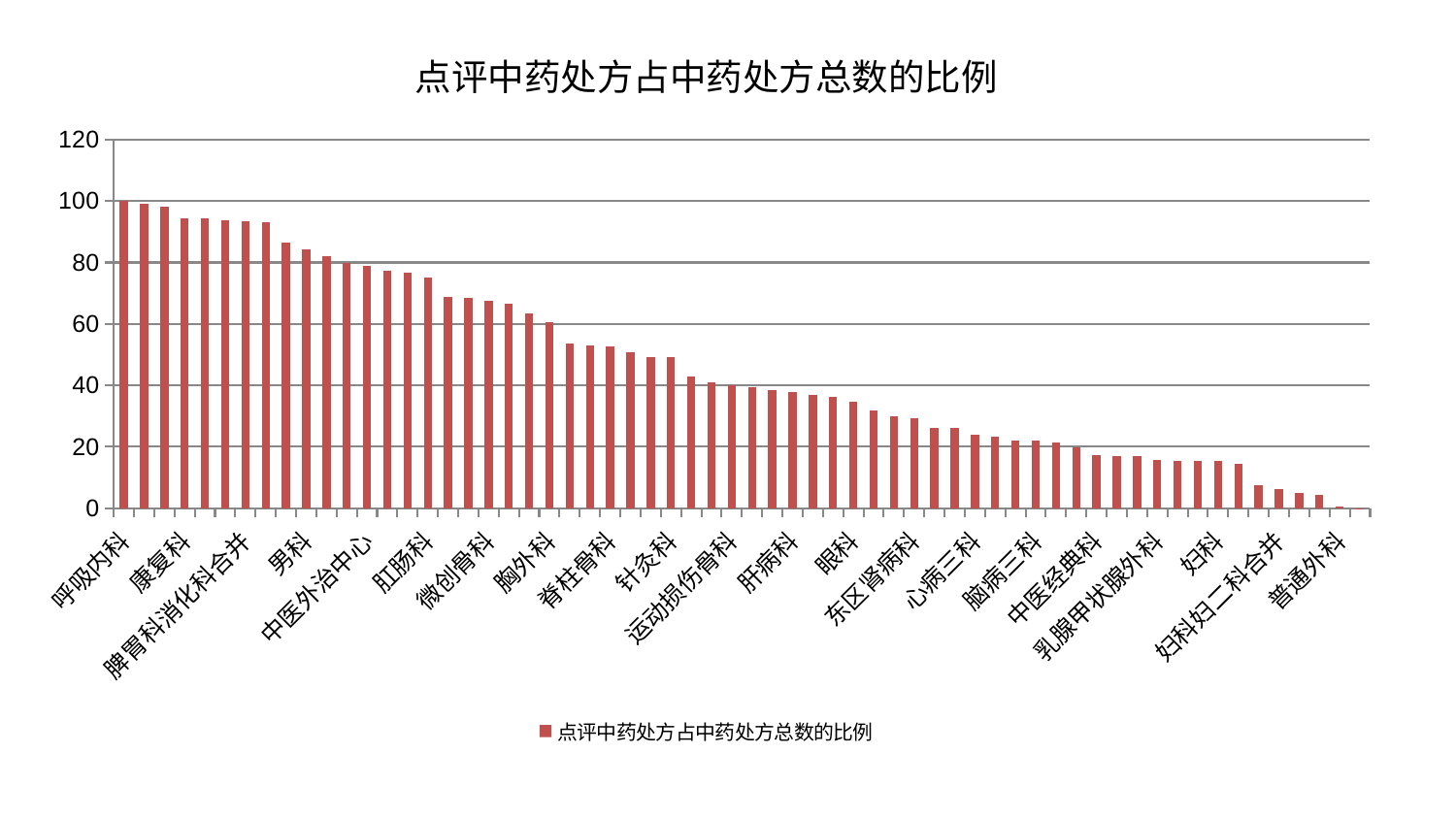

### Chart: 点评中药处方占中药处方总数的比例

| Category | 点评中药处方占中药处方总数的比例 |
|---|---|
| 呼吸内科 | 100.0 |
| 肾脏内科 | 98.97661165868672 |
| 治未病中心 | 98.09748991279183 |
| 康复科 | 94.40797828420068 |
| 皮肤科 | 94.26055117455492 |
| 心病二科 | 93.77864598237615 |
| 脾胃科消化科合并 | 93.50047325108974 |
| 消化内科 | 93.12105290545222 |
| 综合内科 | 86.46227411148567 |
| 男科 | 84.3407574167907 |
| 身心医学科 | 81.99591616744885 |
| 泌尿外科 | 79.87646971423914 |
| 中医外治中心 | 78.829451765626 |
| 重症医学科 | 77.21568249073523 |
| 神经内科 | 76.65451607076014 |
| 肛肠科 | 75.09795989117053 |
| 周围血管科 | 68.73265556486301 |
| 产科 | 68.55820666858656 |
| 微创骨科 | 67.56916490419964 |
| 脾胃病科 | 66.62133667699683 |
| 心血管内科 | 63.56680872649358 |
| 胸外科 | 60.62918409227126 |
| 西区重症医学科 | 53.55535347453878 |
| 风湿病科 | 52.87214178757778 |
| 脊柱骨科 | 52.57115430542261 |
| 耳鼻喉科 | 50.77353158277266 |
| 脑病一科 | 49.31545468687345 |
| 针灸科 | 49.20884588779406 |
| 创伤骨科 | 42.86455805025741 |
| 心病四科 | 41.07704549845091 |
| 运动损伤骨科 | 40.1046627870432 |
| 儿科 | 39.41675684583182 |
| 小儿推拿科 | 38.57278867054444 |
| 肝病科 | 37.7892790309539 |
| 肝胆外科 | 37.00805967071672 |
| 肾病科 | 36.19908619827256 |
| 眼科 | 34.68273912682896 |
| 美容皮肤科 | 31.75975527512733 |
| 骨科 | 29.873404298669808 |
| 东区肾病科 | 29.387672874283584 |
| 妇二科 | 26.22863015736924 |
| 血液科 | 26.224487856641943 |
| 心病三科 | 24.028064172191 |
| 推拿科 | 23.322851586784864 |
| 东区重症医学科 | 22.101129595814424 |
| 脑病三科 | 22.034343441355304 |
| 小儿骨科 | 21.31695903105503 |
| 肿瘤内科 | 19.8742078022649 |
| 中医经典科 | 17.36363049543746 |
| 口腔科 | 16.911776023577165 |
| 神经外科 | 16.884284926099426 |
| 乳腺甲状腺外科 | 15.826991493626975 |
| 脑病二科 | 15.553451490625172 |
| 内分泌科 | 15.367559653858814 |
| 妇科 | 15.25775805253628 |
| 老年医学科 | 14.476773834925108 |
| 显微骨科 | 7.571144273772042 |
| 妇科妇二科合并 | 6.329383228905153 |
| 心病一科 | 5.047530998894464 |
| 关节骨科 | 4.497881935703655 |
| 普通外科 | 0.5577047190785459 |
| 医院 | 0.011519094175431434 |
176